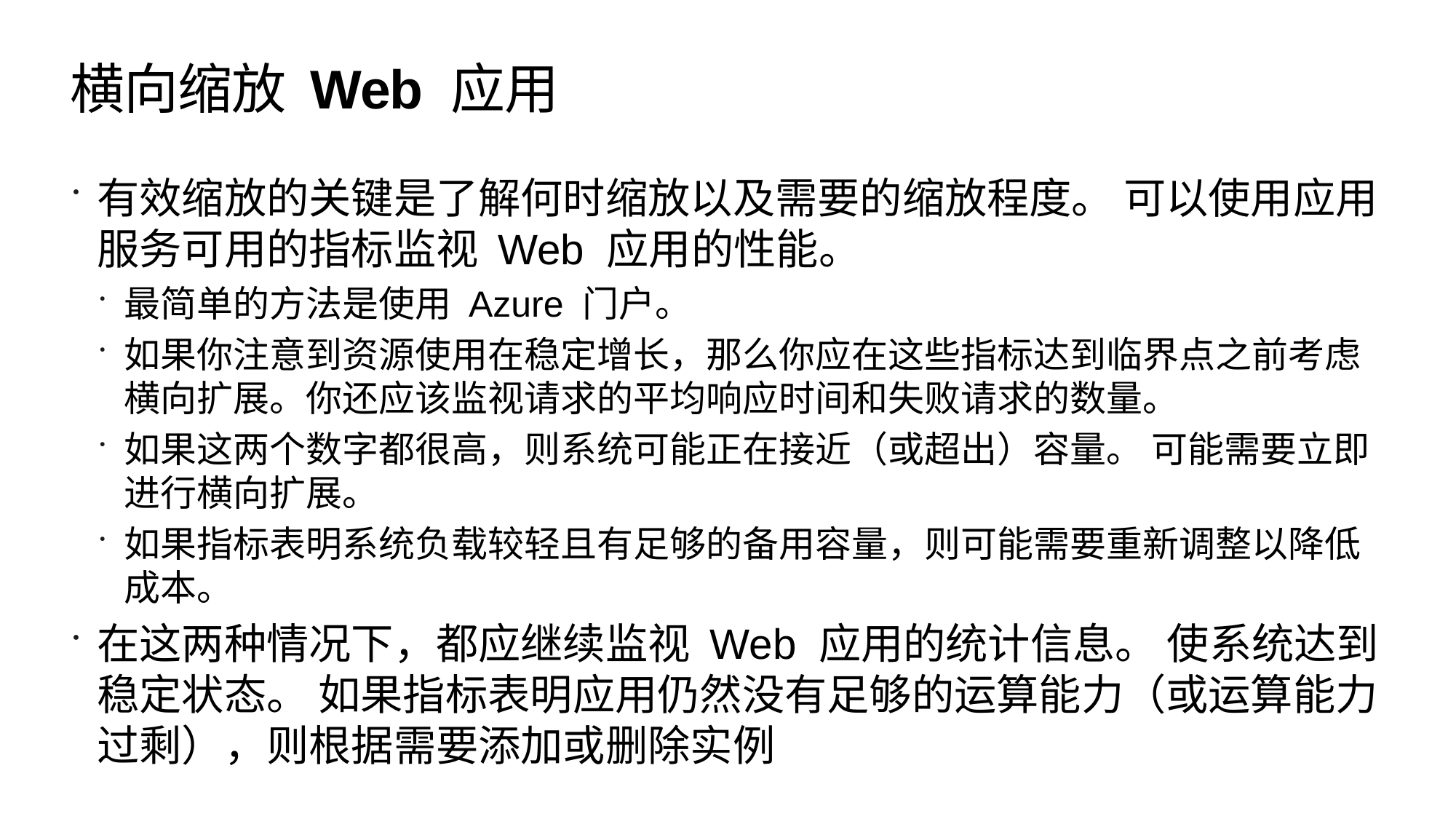

# 横向缩放 Web 应用
有效缩放的关键是了解何时缩放以及需要的缩放程度。 可以使用应用服务可用的指标监视 Web 应用的性能。
最简单的方法是使用 Azure 门户。
如果你注意到资源使用在稳定增长，那么你应在这些指标达到临界点之前考虑横向扩展。你还应该监视请求的平均响应时间和失败请求的数量。
如果这两个数字都很高，则系统可能正在接近（或超出）容量。 可能需要立即进行横向扩展。
如果指标表明系统负载较轻且有足够的备用容量，则可能需要重新调整以降低成本。
在这两种情况下，都应继续监视 Web 应用的统计信息。 使系统达到稳定状态。 如果指标表明应用仍然没有足够的运算能力（或运算能力过剩），则根据需要添加或删除实例